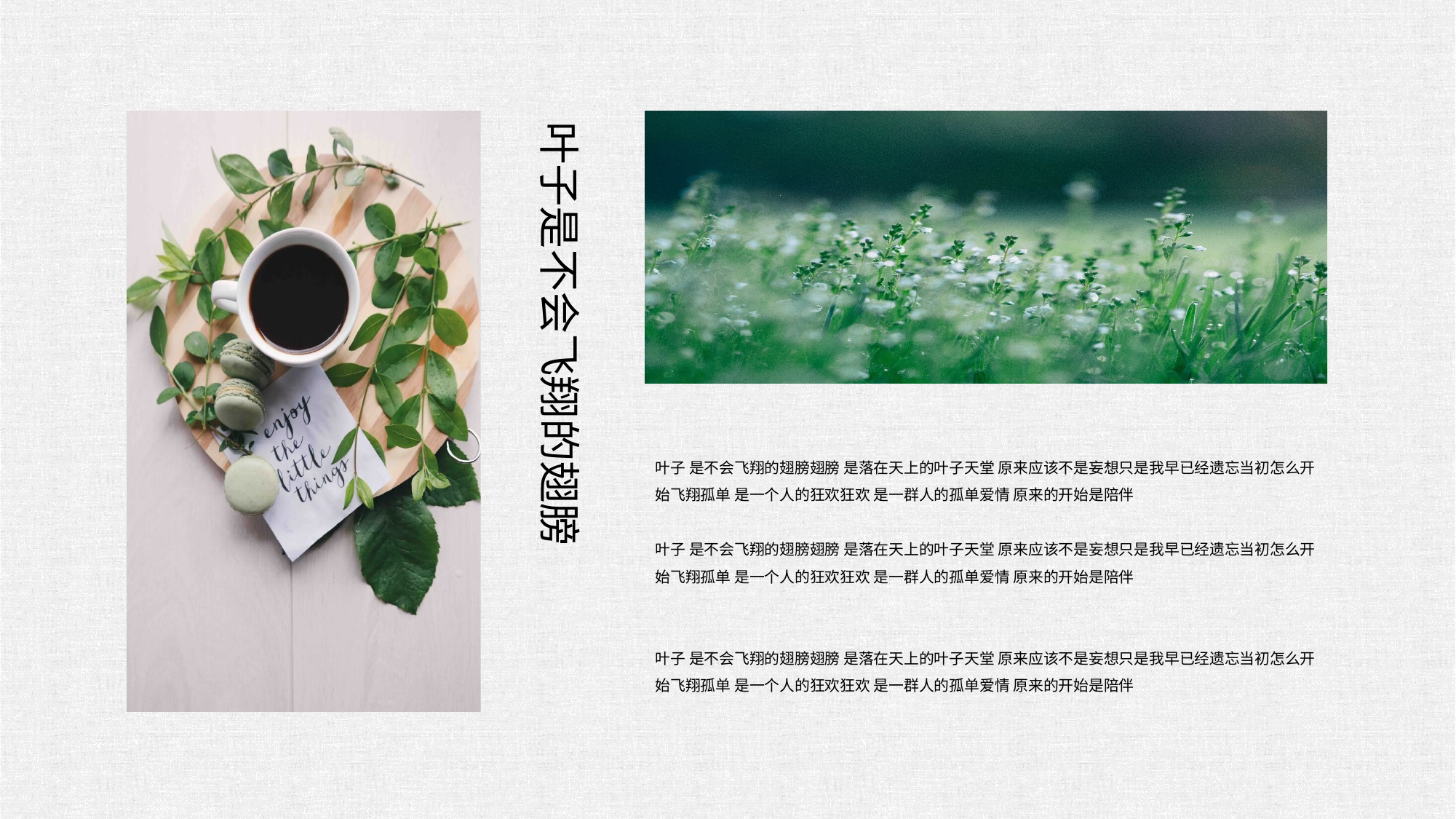

叶子是不会飞翔的翅膀

叶子 是不会飞翔的翅膀翅膀 是落在天上的叶子天堂 原来应该不是妄想只是我早已经遗忘当初怎么开始飞翔孤单 是一个人的狂欢狂欢 是一群人的孤单爱情 原来的开始是陪伴

叶子 是不会飞翔的翅膀翅膀 是落在天上的叶子天堂 原来应该不是妄想只是我早已经遗忘当初怎么开始飞翔孤单 是一个人的狂欢狂欢 是一群人的孤单爱情 原来的开始是陪伴

叶子 是不会飞翔的翅膀翅膀 是落在天上的叶子天堂 原来应该不是妄想只是我早已经遗忘当初怎么开始飞翔孤单 是一个人的狂欢狂欢 是一群人的孤单爱情 原来的开始是陪伴